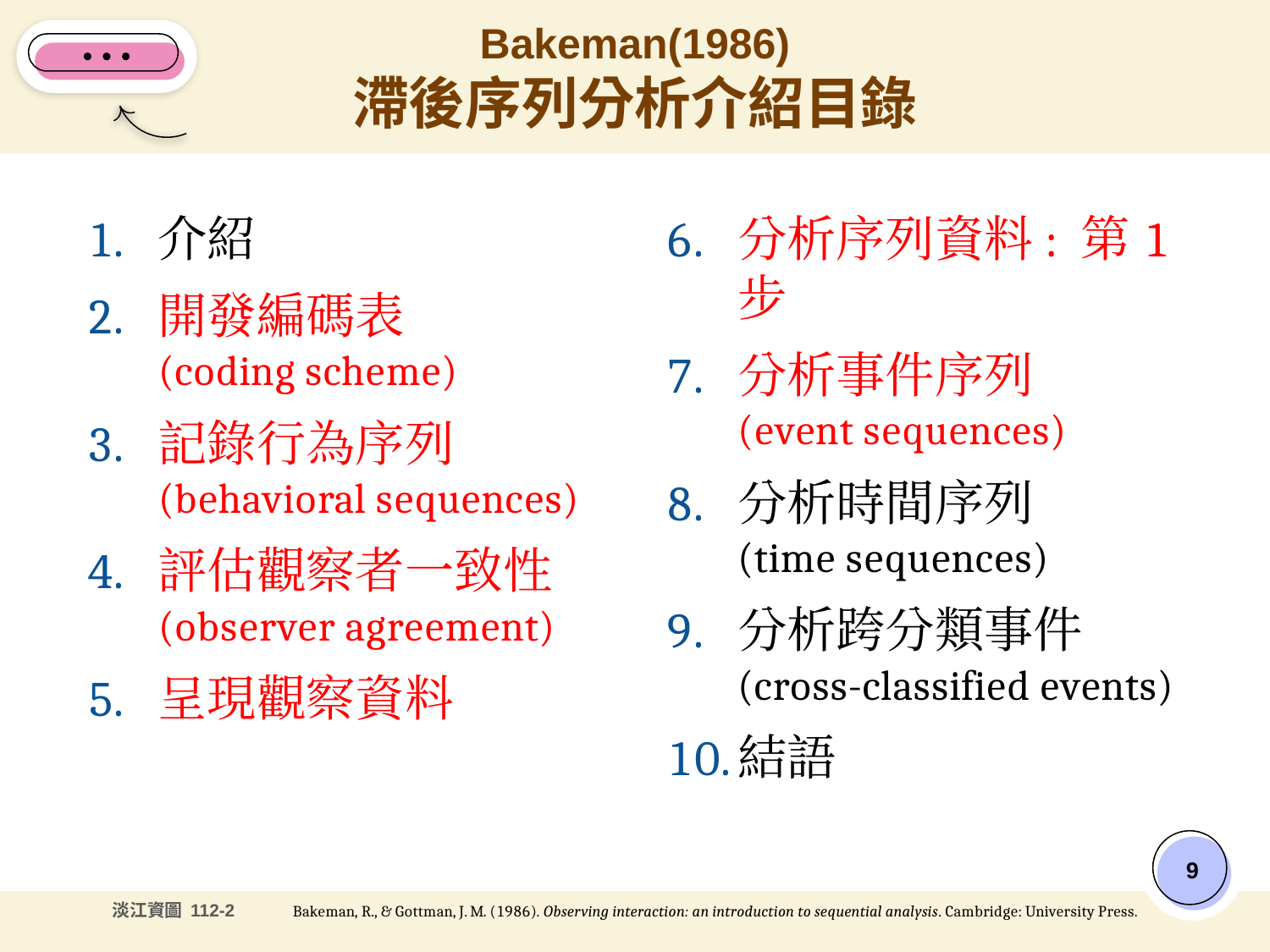

# Bakeman(1986)
滯後序列分析介紹目錄
介紹
開發編碼表
(coding scheme)
記錄行為序列 (behavioral sequences)
評估觀察者一致性 (observer agreement)
呈現觀察資料
分析序列資料: 第1步
分析事件序列
(event sequences)
分析時間序列
(time sequences)
分析跨分類事件 (cross-classified events)
結語
9
Bakeman, R., & Gottman, J. M. (1986). Observing interaction: an introduction to sequential analysis. Cambridge: University Press.